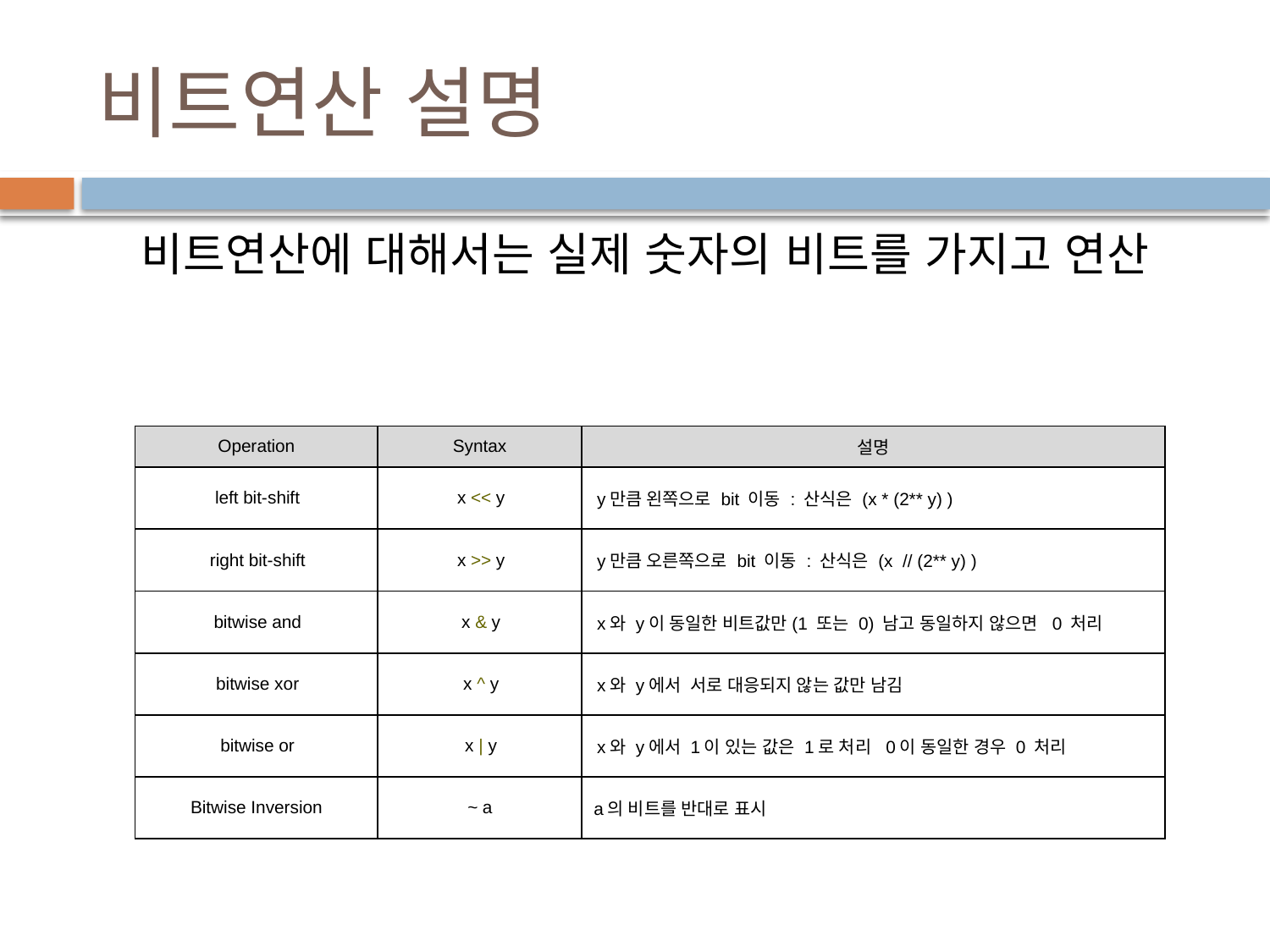

# 비트연산 설명
비트연산에 대해서는 실제 숫자의 비트를 가지고 연산
| Operation | Syntax | 설명 |
| --- | --- | --- |
| left bit-shift | x << y | y만큼 왼쪽으로 bit 이동 : 산식은 (x \* (2\*\* y) ) |
| right bit-shift | x >> y | y만큼 오른쪽으로 bit 이동 : 산식은 (x // (2\*\* y) ) |
| bitwise and | x & y | x와 y이 동일한 비트값만(1 또는 0) 남고 동일하지 않으면 0 처리 |
| bitwise xor | x ^ y | x와 y에서 서로 대응되지 않는 값만 남김 |
| bitwise or | x | y | x와 y에서 1이 있는 값은 1로 처리 0이 동일한 경우 0 처리 |
| Bitwise Inversion | ~ a | a의 비트를 반대로 표시 |